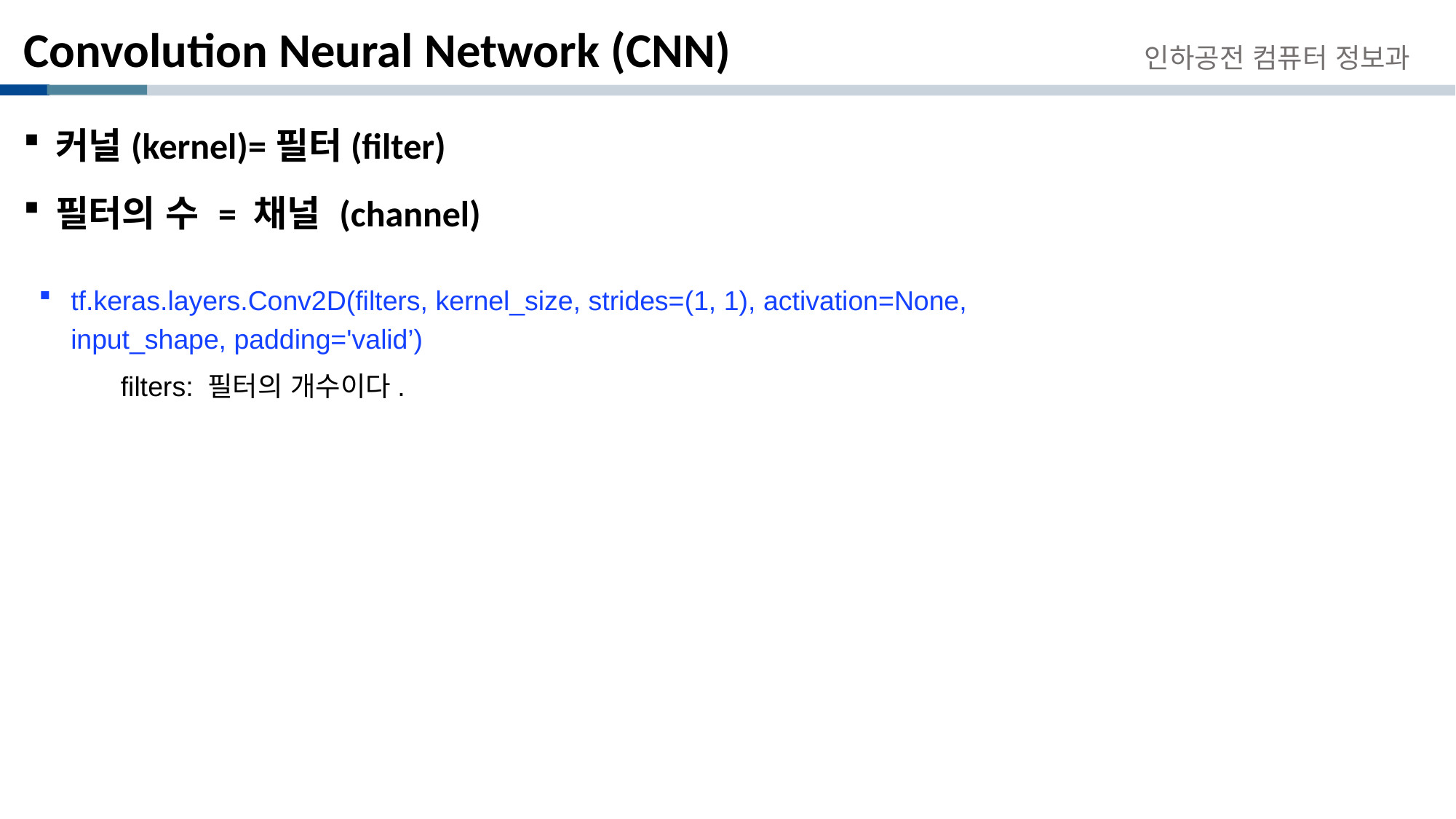

# Convolution Neural Network (CNN)
인하공전 컴퓨터 정보과
커널(kernel)=필터(filter)
필터의 수 = 채널 (channel)
tf.keras.layers.Conv2D(filters, kernel_size, strides=(1, 1), activation=None, input_shape, padding='valid’)
filters: 필터의 개수이다.